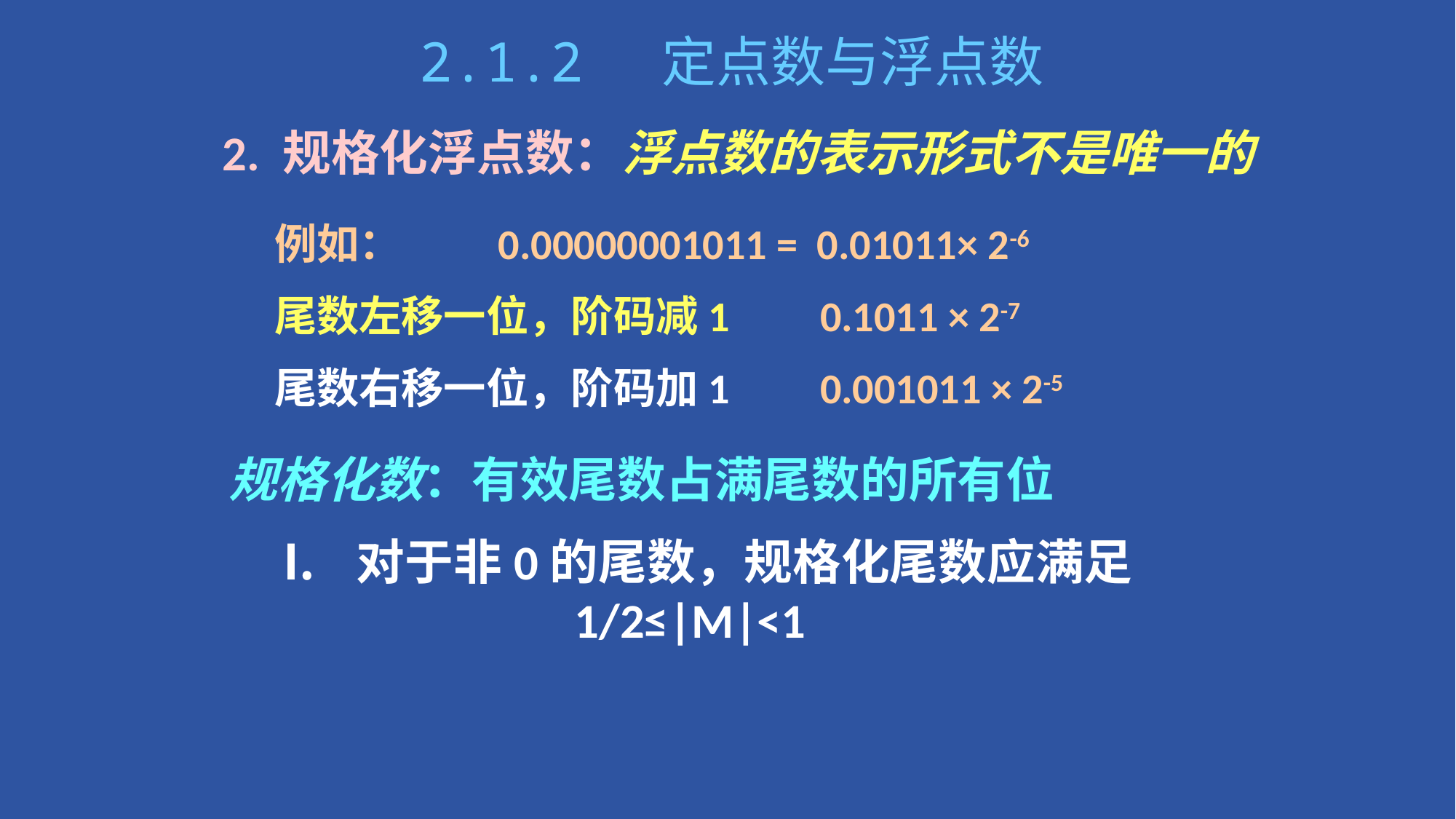

2.1.2  定点数与浮点数
2. 规格化浮点数：浮点数的表示形式不是唯一的
例如：         0.00000001011 =  0.01011× 2-6
尾数左移一位，阶码减1 	0.1011 × 2-7
尾数右移一位，阶码加1 	0.001011 × 2-5
规格化数：有效尾数占满尾数的所有位
对于非0的尾数，规格化尾数应满足                      	1/2≤|M|<1